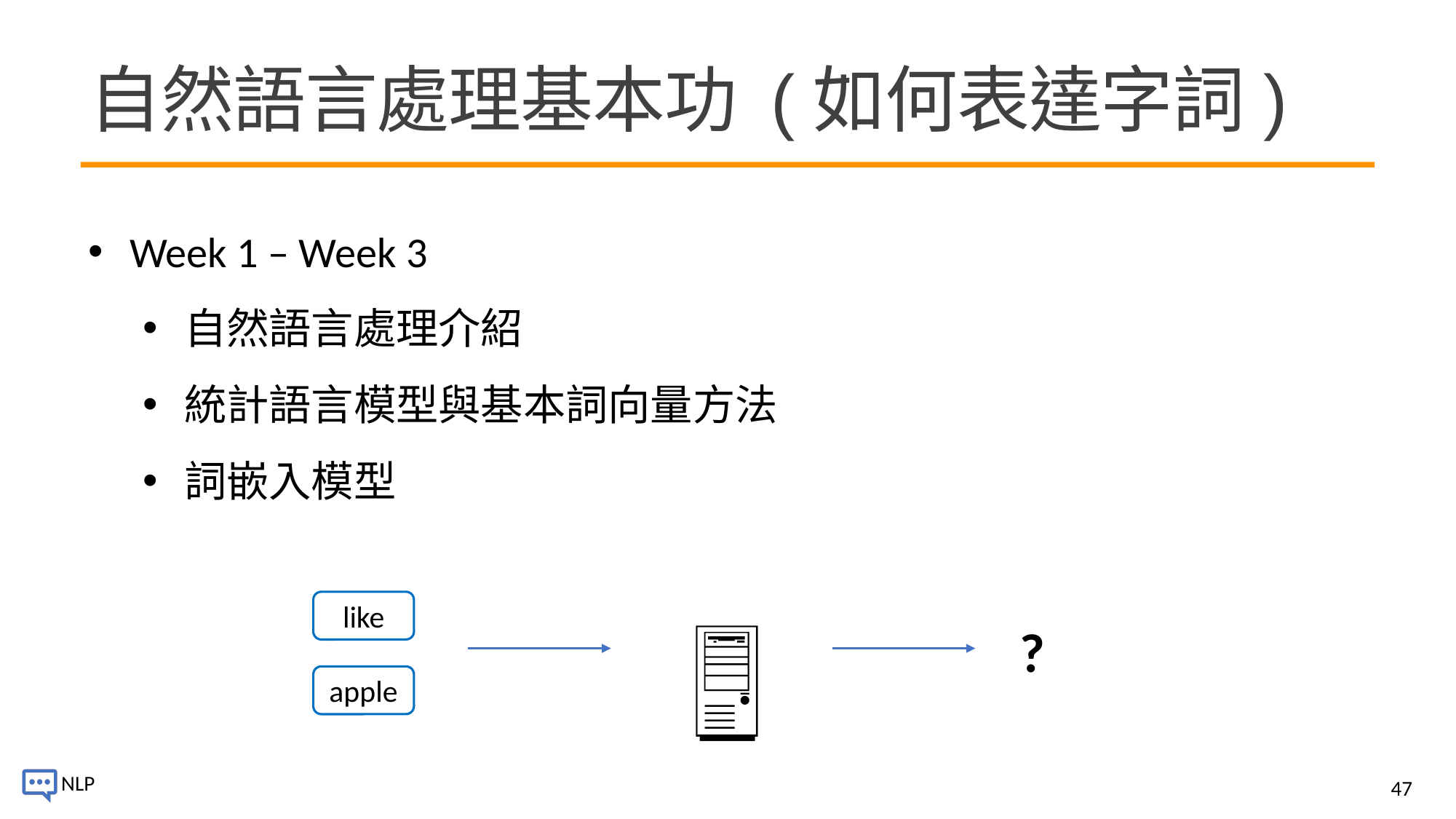

# 自然語言處理基本功 (如何表達字詞)
Week 1 – Week 3
自然語言處理介紹
統計語言模型與基本詞向量方法
詞嵌入模型
like
🖥️
?
apple
47